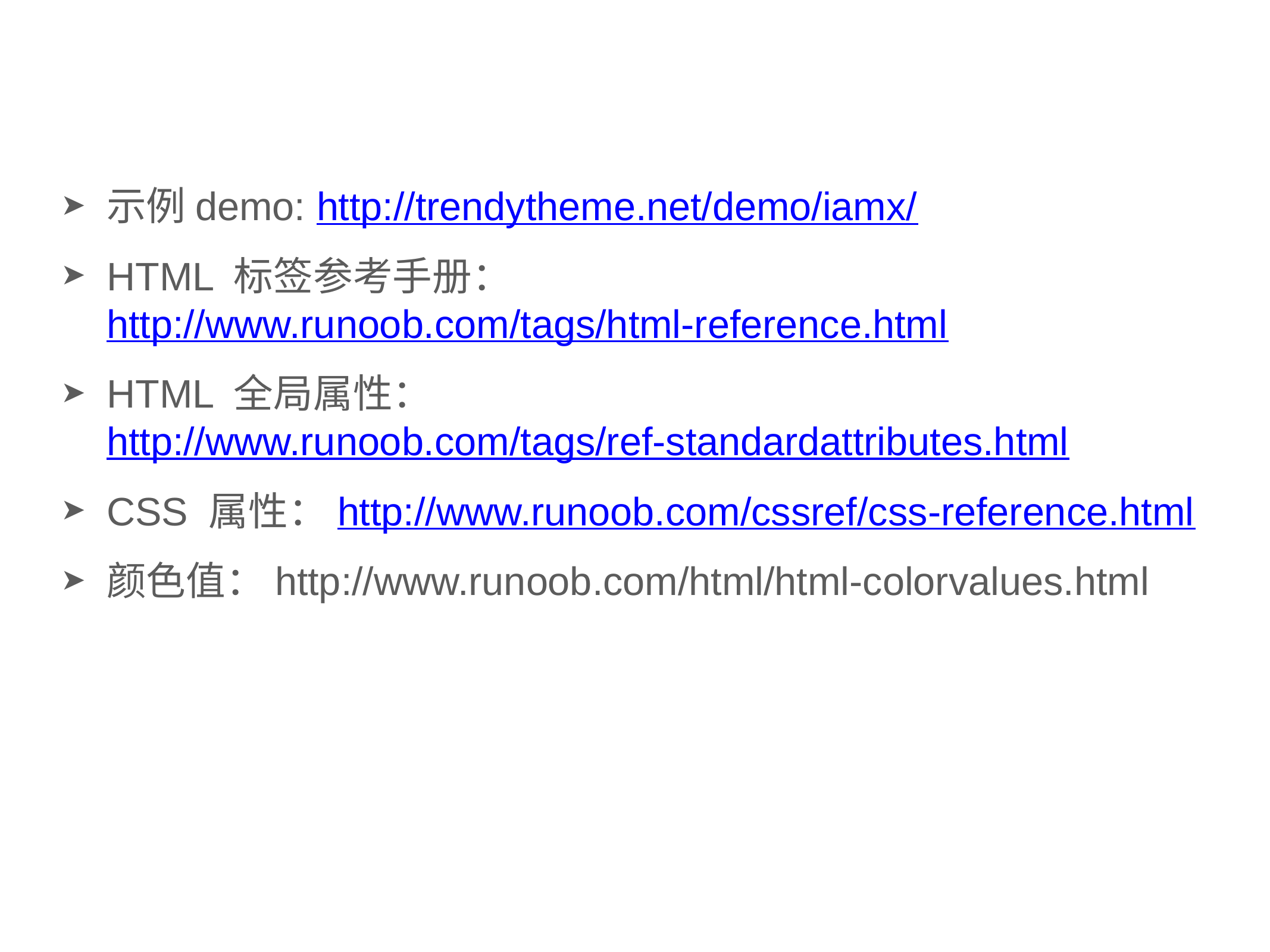

#

示例demo: http://trendytheme.net/demo/iamx/
HTML 标签参考手册： http://www.runoob.com/tags/html-reference.html
HTML 全局属性：http://www.runoob.com/tags/ref-standardattributes.html
CSS 属性：http://www.runoob.com/cssref/css-reference.html
颜色值：http://www.runoob.com/html/html-colorvalues.html